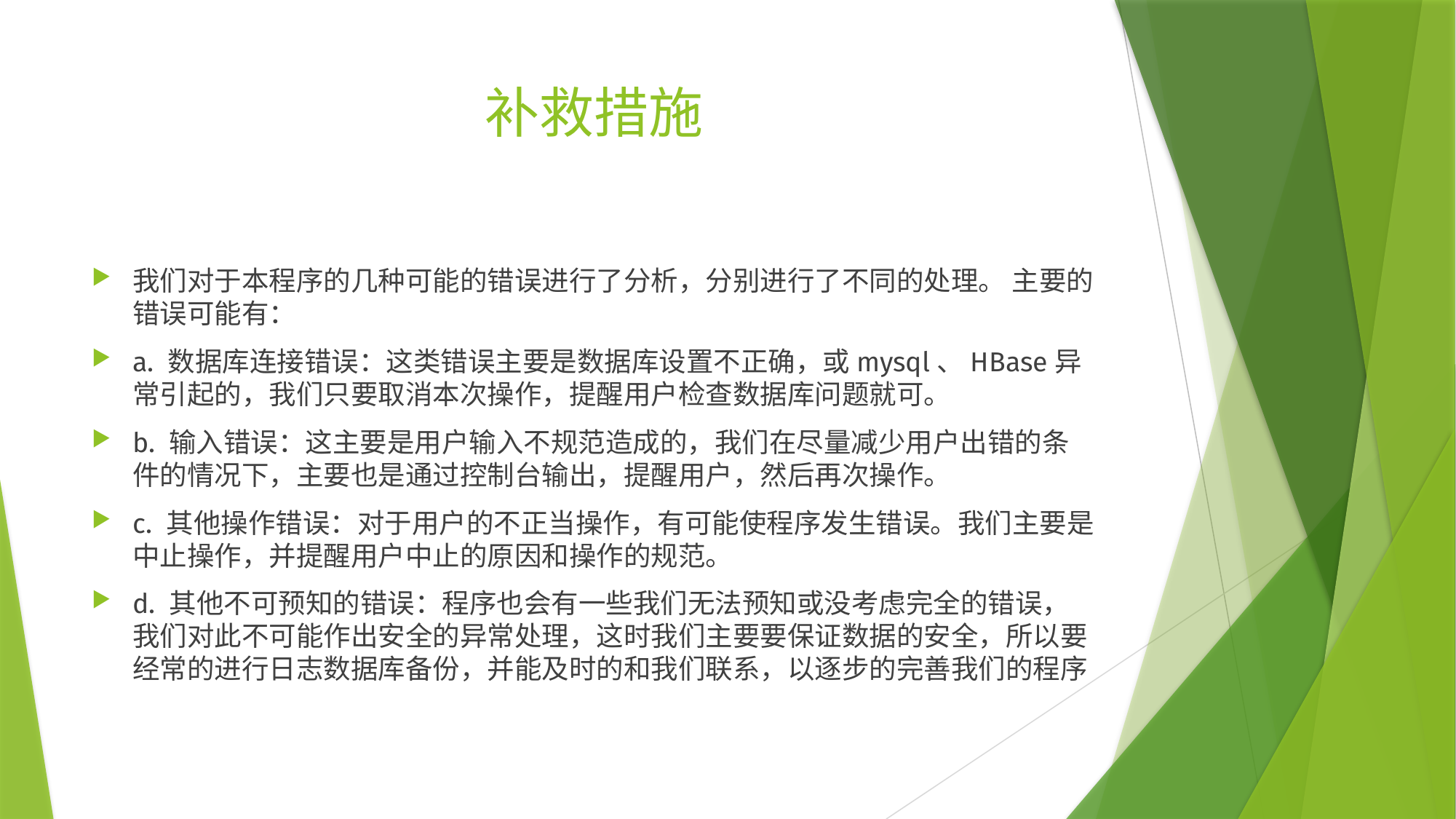

# 补救措施
我们对于本程序的几种可能的错误进行了分析，分别进行了不同的处理。 主要的错误可能有：
a. 数据库连接错误：这类错误主要是数据库设置不正确，或mysql、HBase异常引起的，我们只要取消本次操作，提醒用户检查数据库问题就可。
b. 输入错误：这主要是用户输入不规范造成的，我们在尽量减少用户出错的条件的情况下，主要也是通过控制台输出，提醒用户，然后再次操作。
c. 其他操作错误：对于用户的不正当操作，有可能使程序发生错误。我们主要是中止操作，并提醒用户中止的原因和操作的规范。
d. 其他不可预知的错误：程序也会有一些我们无法预知或没考虑完全的错误，我们对此不可能作出安全的异常处理，这时我们主要要保证数据的安全，所以要经常的进行日志数据库备份，并能及时的和我们联系，以逐步的完善我们的程序